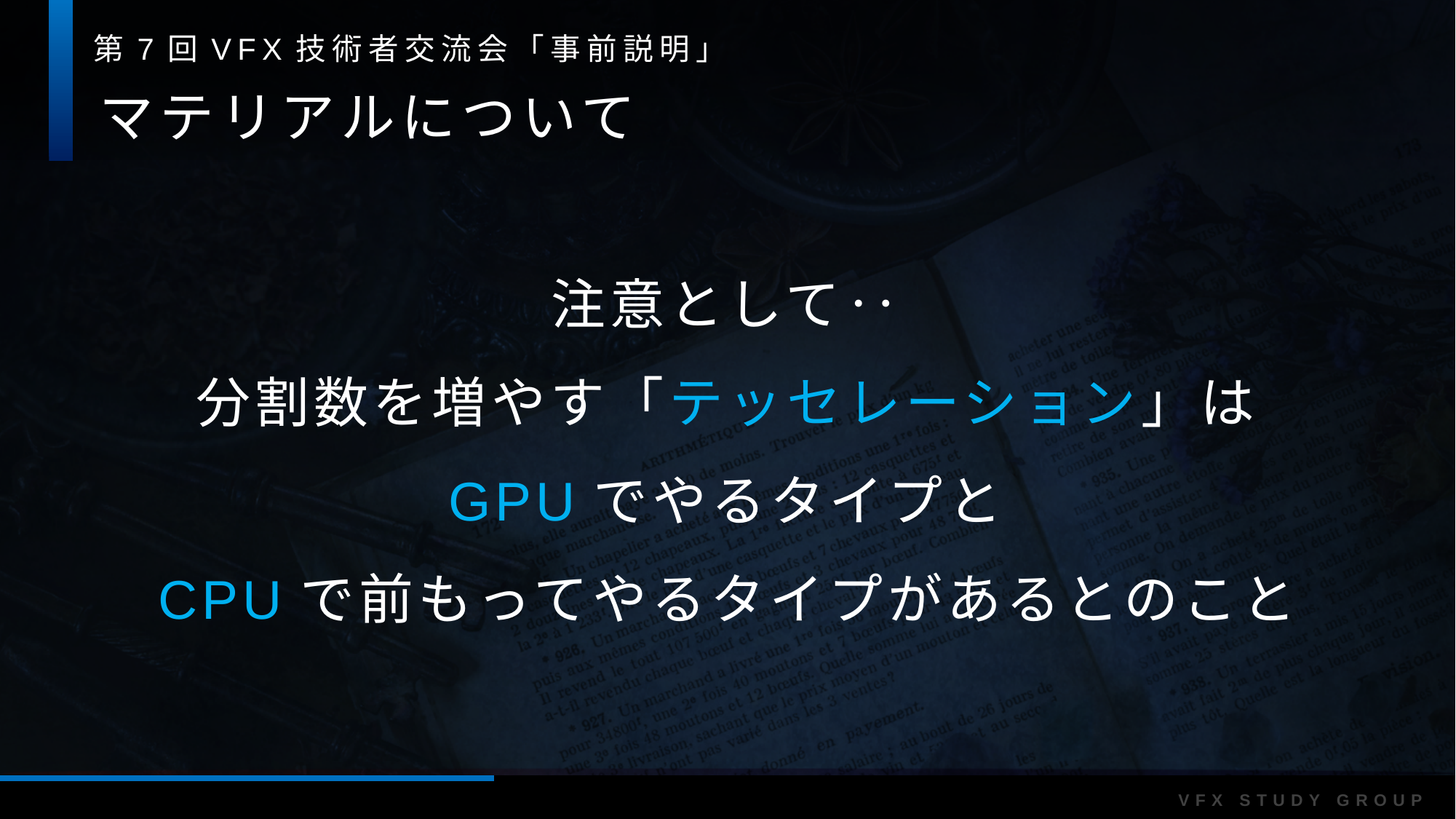

マテリアルについて
注意として‥
分割数を増やす「テッセレーション」は
GPUでやるタイプと
CPUで前もってやるタイプがあるとのこと